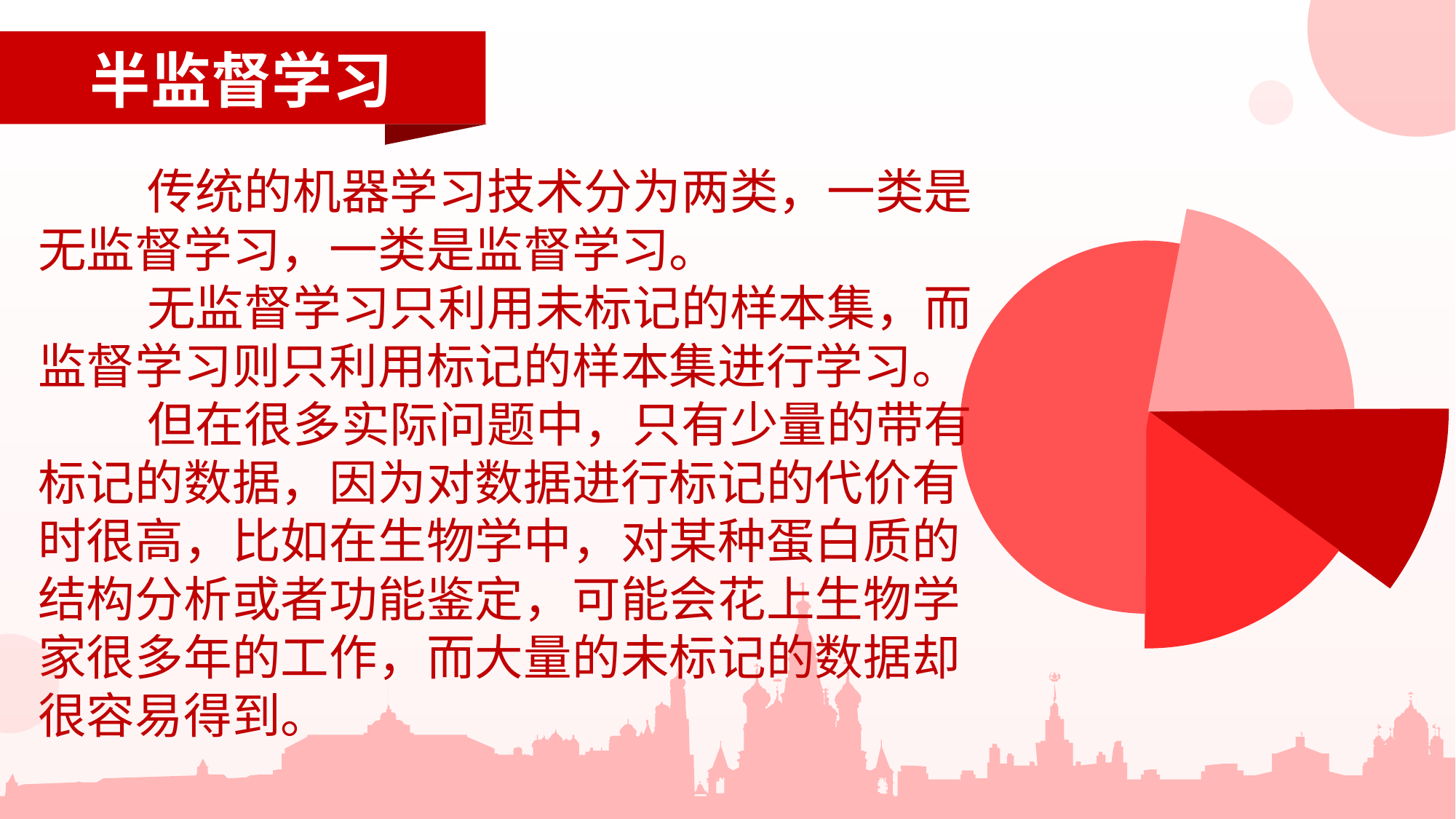

半监督学习

	传统的机器学习技术分为两类，一类是无监督学习，一类是监督学习。
	无监督学习只利用未标记的样本集，而监督学习则只利用标记的样本集进行学习。
	但在很多实际问题中，只有少量的带有标记的数据，因为对数据进行标记的代价有时很高，比如在生物学中，对某种蛋白质的结构分析或者功能鉴定，可能会花上生物学家很多年的工作，而大量的未标记的数据却很容易得到。